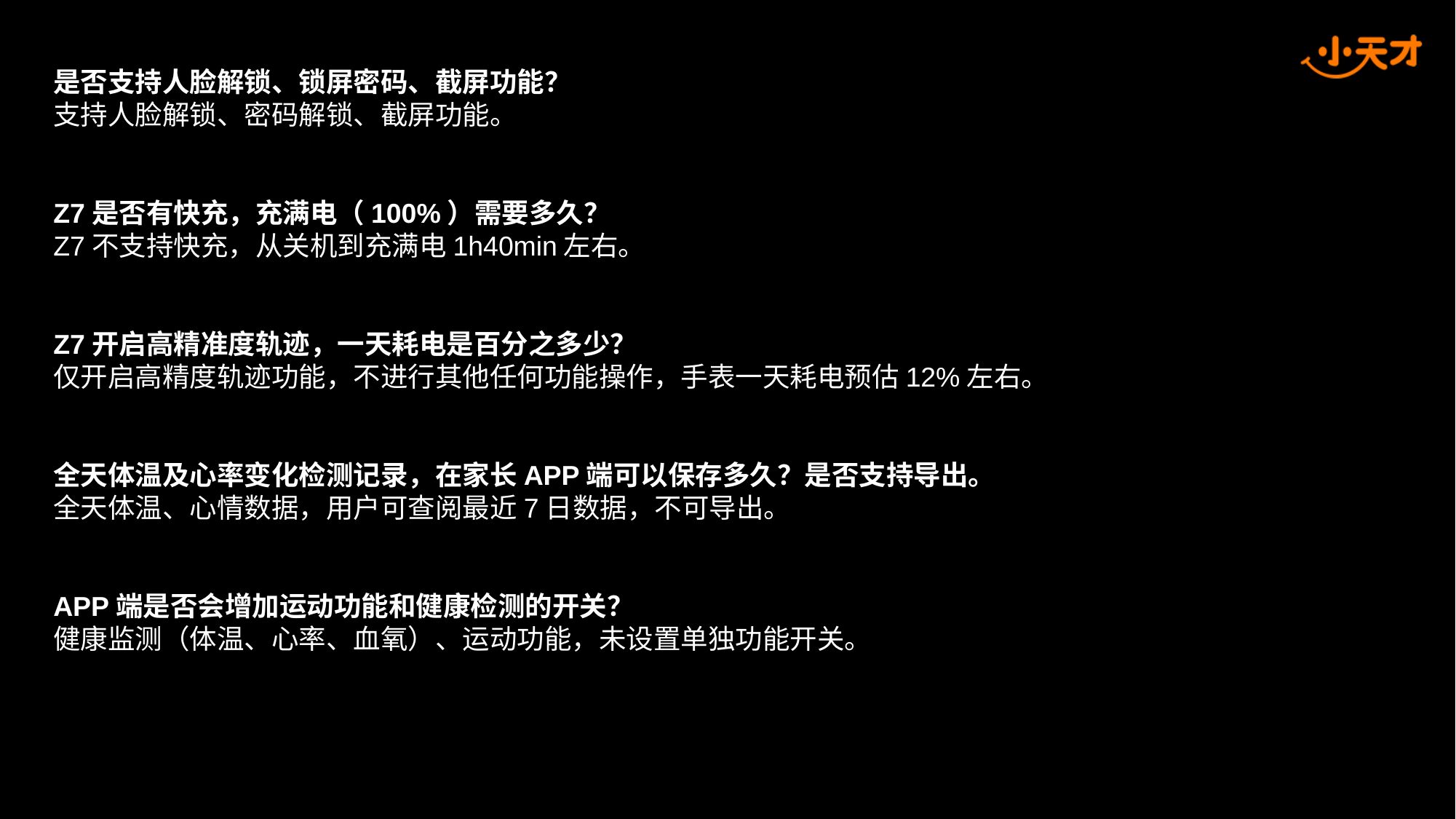

是否支持人脸解锁、锁屏密码、截屏功能？
支持人脸解锁、密码解锁、截屏功能。

Z7是否有快充，充满电（100%）需要多久？
Z7不支持快充，从关机到充满电1h40min左右。

Z7开启高精准度轨迹，一天耗电是百分之多少？
仅开启高精度轨迹功能，不进行其他任何功能操作，手表一天耗电预估12%左右。

全天体温及心率变化检测记录，在家长APP端可以保存多久？是否支持导出。
全天体温、心情数据，用户可查阅最近7日数据，不可导出。

APP端是否会增加运动功能和健康检测的开关？
健康监测（体温、心率、血氧）、运动功能，未设置单独功能开关。